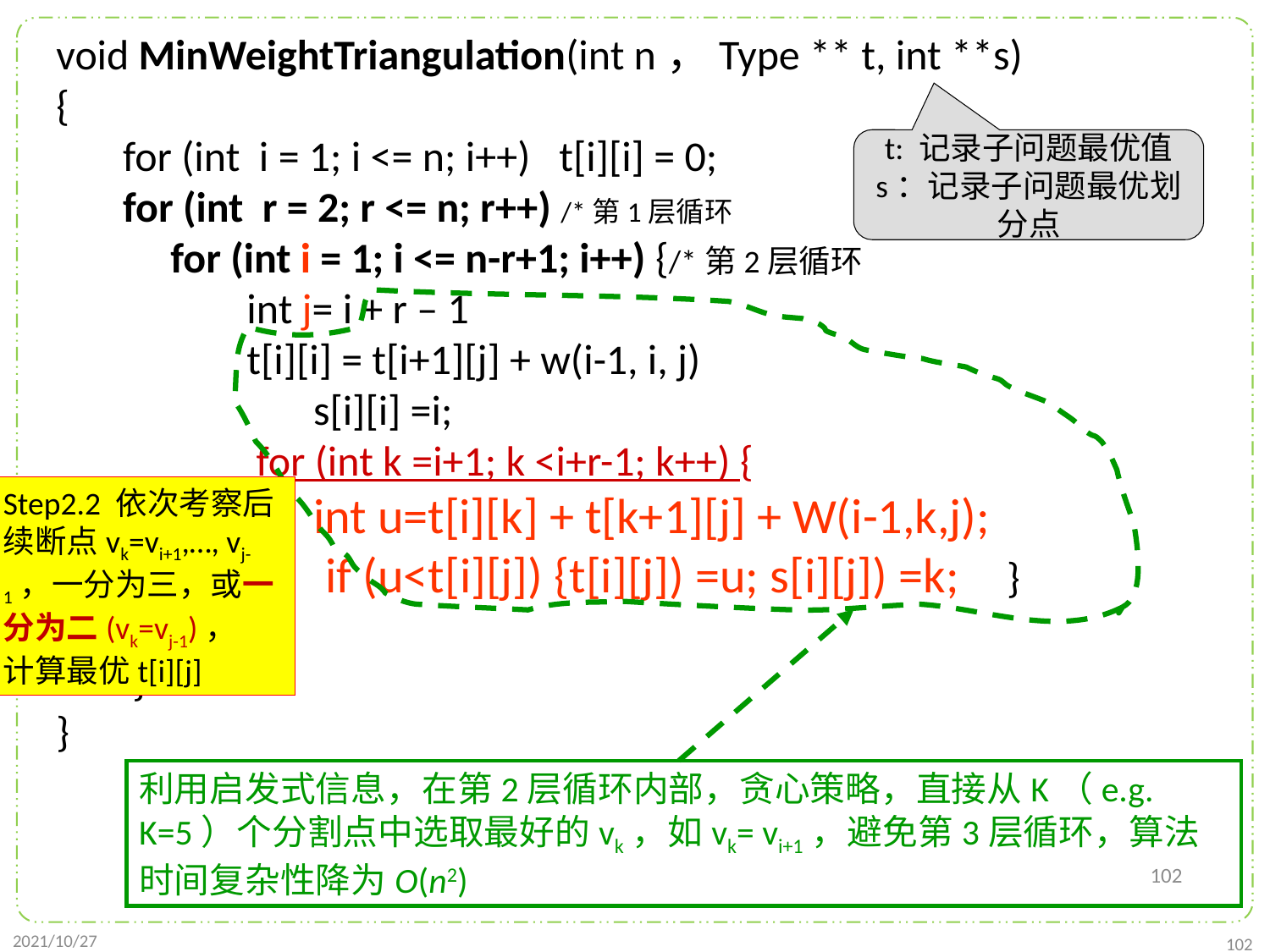

void MinWeightTriangulation(int n，Type ** t, int **s)
{
       for (int  i = 1; i <= n; i++)   t[i][i] = 0;
       for (int  r = 2; r <= n; r++) /*第1层循环
            for (int i = 1; i <= n-r+1; i++) {/*第2层循环
                    int j= i + r – 1
                    t[i][i] = t[i+1][j] + w(i-1, i, j)
                           s[i][i] =i;
                     for (int k =i+1; k <i+r-1; k++) {
                           int u=t[i][k] + t[k+1][j] + W(i-1,k,j);
                        if (u<t[i][j]) {t[i][j]) =u; s[i][j]) =k;     }
              }
        }
}
t: 记录子问题最优值
s：记录子问题最优划分点

Step2.2 依次考察后续断点vk=vi+1,…, vj-1，一分为三，或一分为二(vk=vj-1)，
计算最优t[i][j]

利用启发式信息，在第2层循环内部，贪心策略，直接从K（e.g. K=5）个分割点中选取最好的vk，如vk= vi+1，避免第3层循环，算法时间复杂性降为O(n2)
102

2021/10/27
102